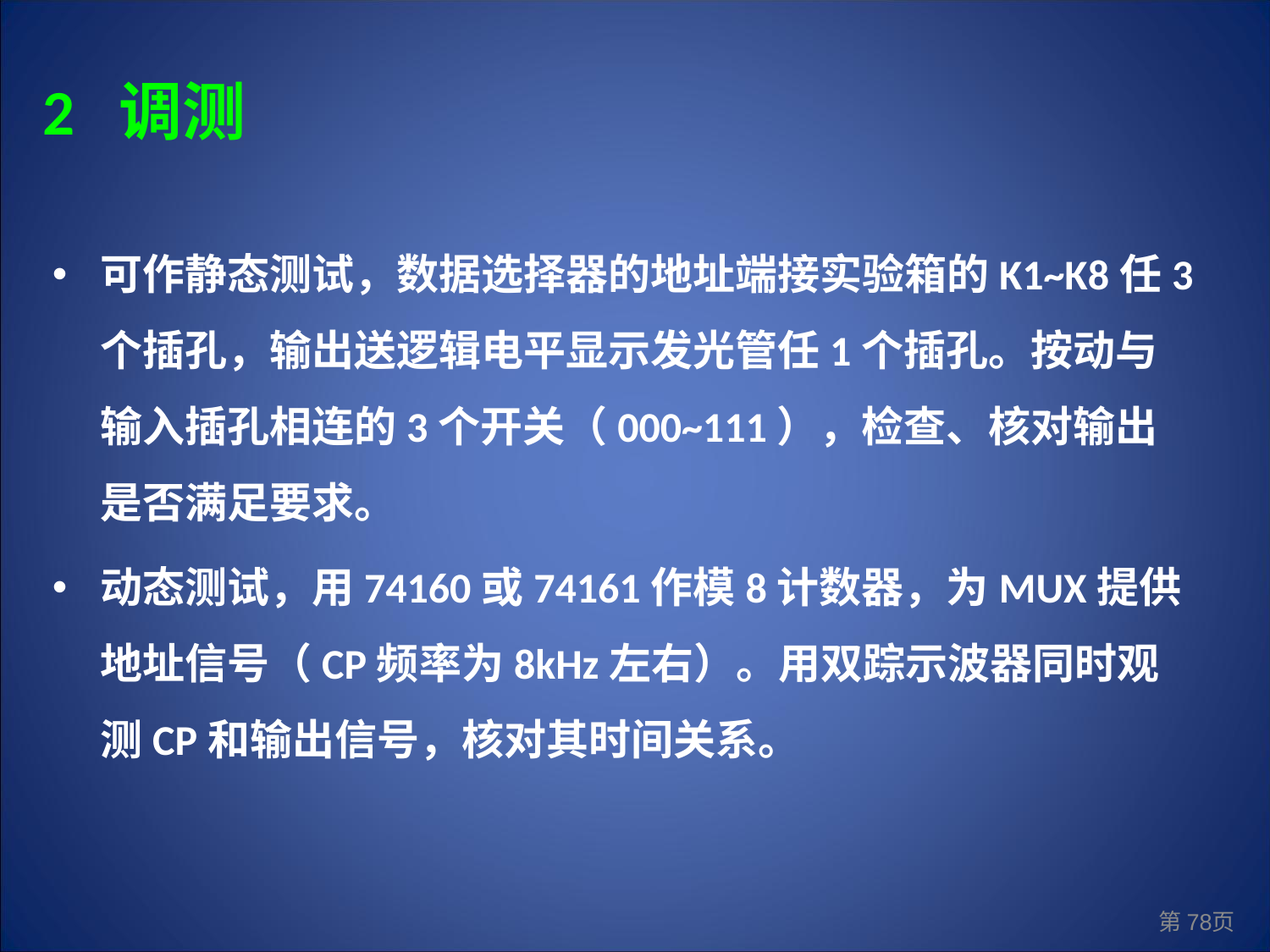

2  调测
可作静态测试，数据选择器的地址端接实验箱的K1~K8任3个插孔，输出送逻辑电平显示发光管任1个插孔。按动与输入插孔相连的3个开关（000~111），检查、核对输出是否满足要求。
动态测试，用74160或74161作模8计数器，为MUX提供地址信号（CP频率为8kHz左右）。用双踪示波器同时观测CP和输出信号，核对其时间关系。